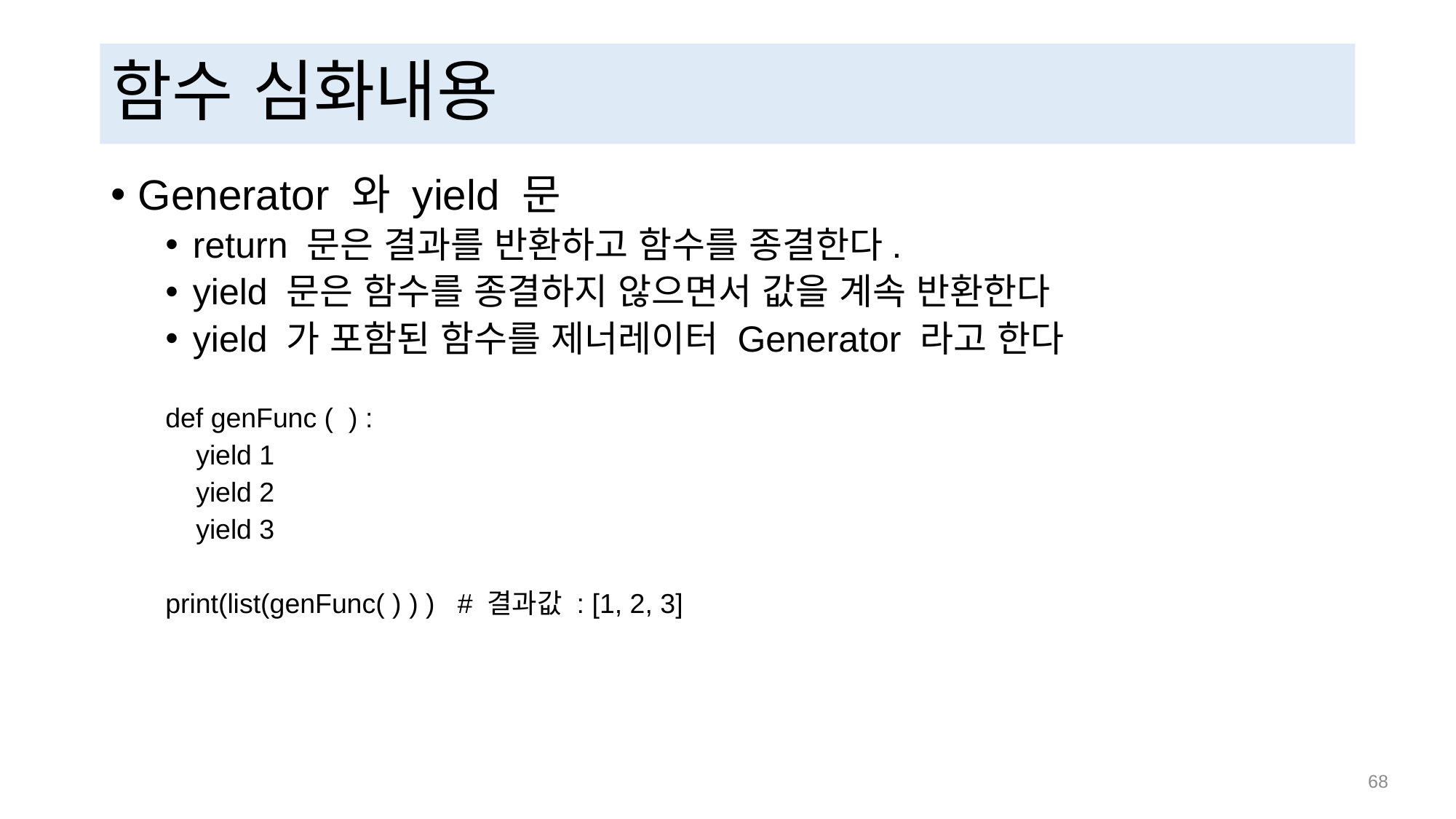

# 함수 심화내용
Generator 와 yield 문
return 문은 결과를 반환하고 함수를 종결한다.
yield 문은 함수를 종결하지 않으면서 값을 계속 반환한다
yield 가 포함된 함수를 제너레이터 Generator 라고 한다

def genFunc (  ) :
    yield 1
    yield 2
    yield 3

print(list(genFunc( ) ) )   # 결과값 : [1, 2, 3]

 68